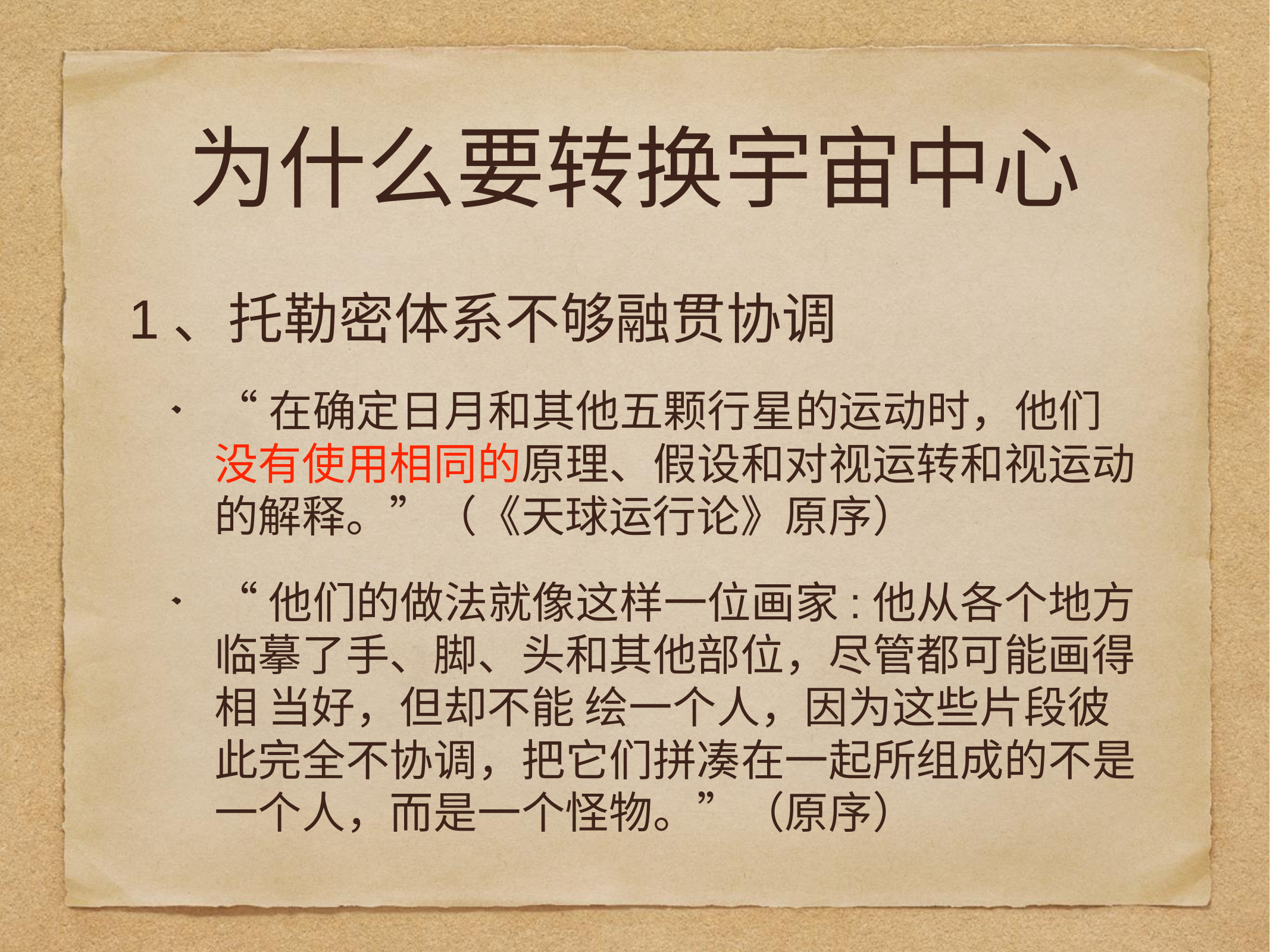

# 为什么要转换宇宙中心
1、托勒密体系不够融贯协调
“在确定日月和其他五颗行星的运动时，他们没有使用相同的原理、假设和对视运转和视运动的解释。”（《天球运行论》原序）
“他们的做法就像这样一位画家:他从各个地方临摹了手、脚、头和其他部位，尽管都可能画得相 当好，但却不能 绘一个人，因为这些片段彼此完全不协调，把它们拼凑在一起所组成的不是一个人，而是一个怪物。”（原序）